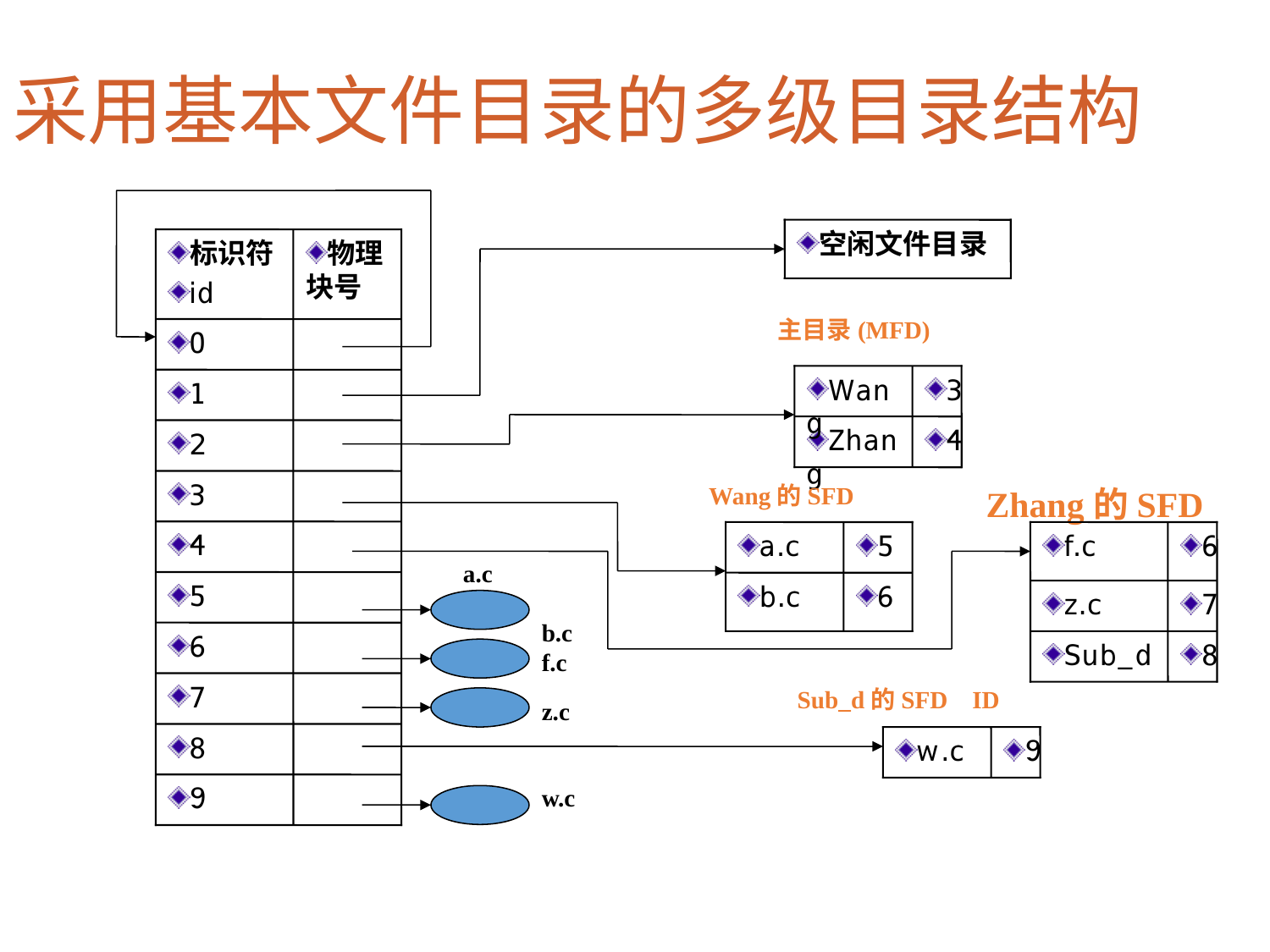

采用基本文件目录的多级目录结构

空闲文件目录

标识符
id

物理块号

主目录(MFD)
0

Wang

3

1

Zhang

4
2

3

Wang的SFD

4

a.c

5

f.c

6

a.c

5

b.c

6
z.c

7

b.c
f.c
6

Sub_d

8

7

Sub_d的SFD    ID

z.c

8

w.c

9

9

w.c

Zhang的SFD